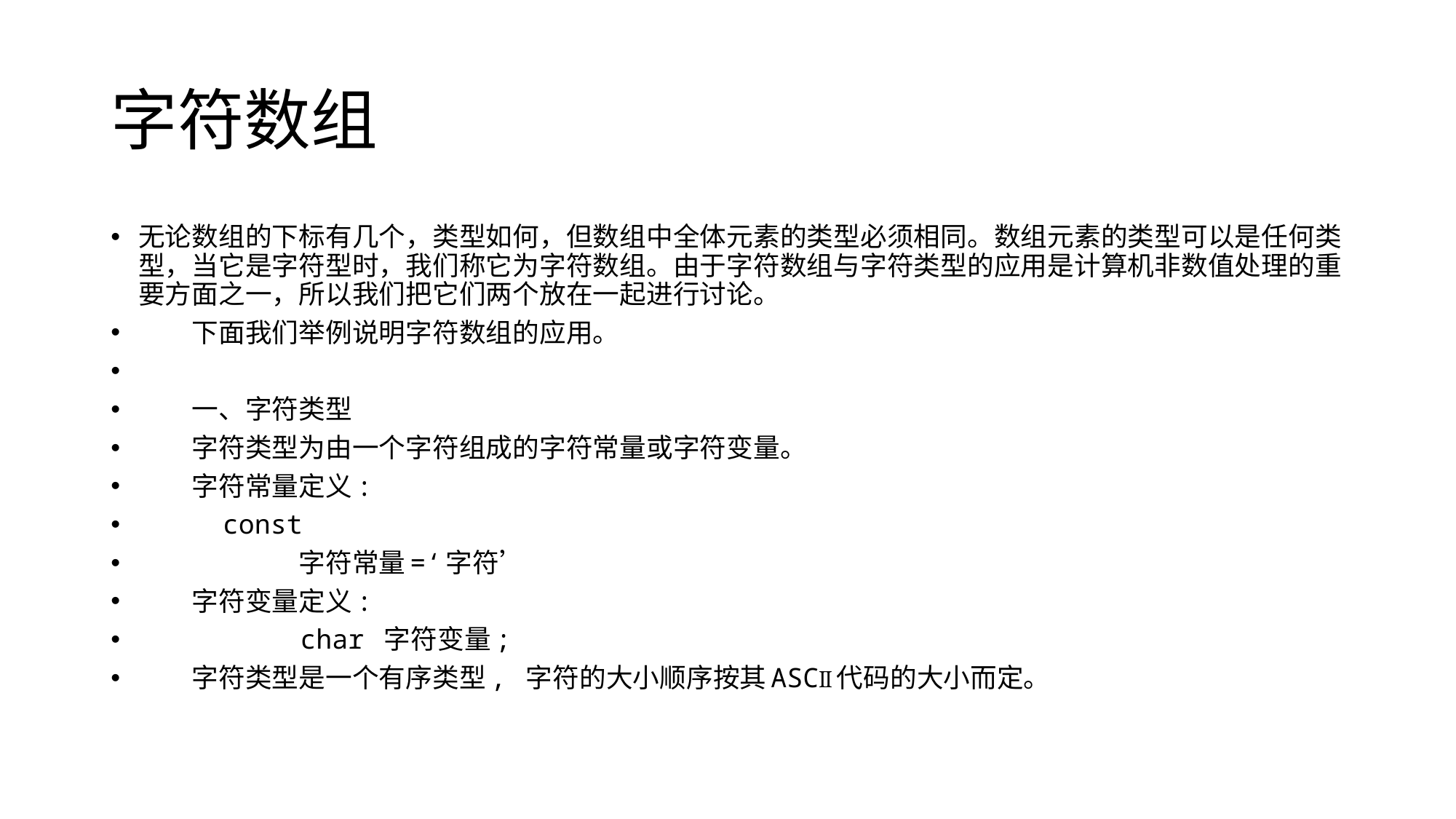

# 字符数组
无论数组的下标有几个，类型如何，但数组中全体元素的类型必须相同。数组元素的类型可以是任何类型，当它是字符型时，我们称它为字符数组。由于字符数组与字符类型的应用是计算机非数值处理的重要方面之一，所以我们把它们两个放在一起进行讨论。
　　下面我们举例说明字符数组的应用。

　　一、字符类型
　　字符类型为由一个字符组成的字符常量或字符变量。
　　字符常量定义:
　　　const
　　　　　　字符常量=‘字符’
　　字符变量定义:
　　　　　    char 字符变量;
　　字符类型是一个有序类型, 字符的大小顺序按其ASCⅡ代码的大小而定。